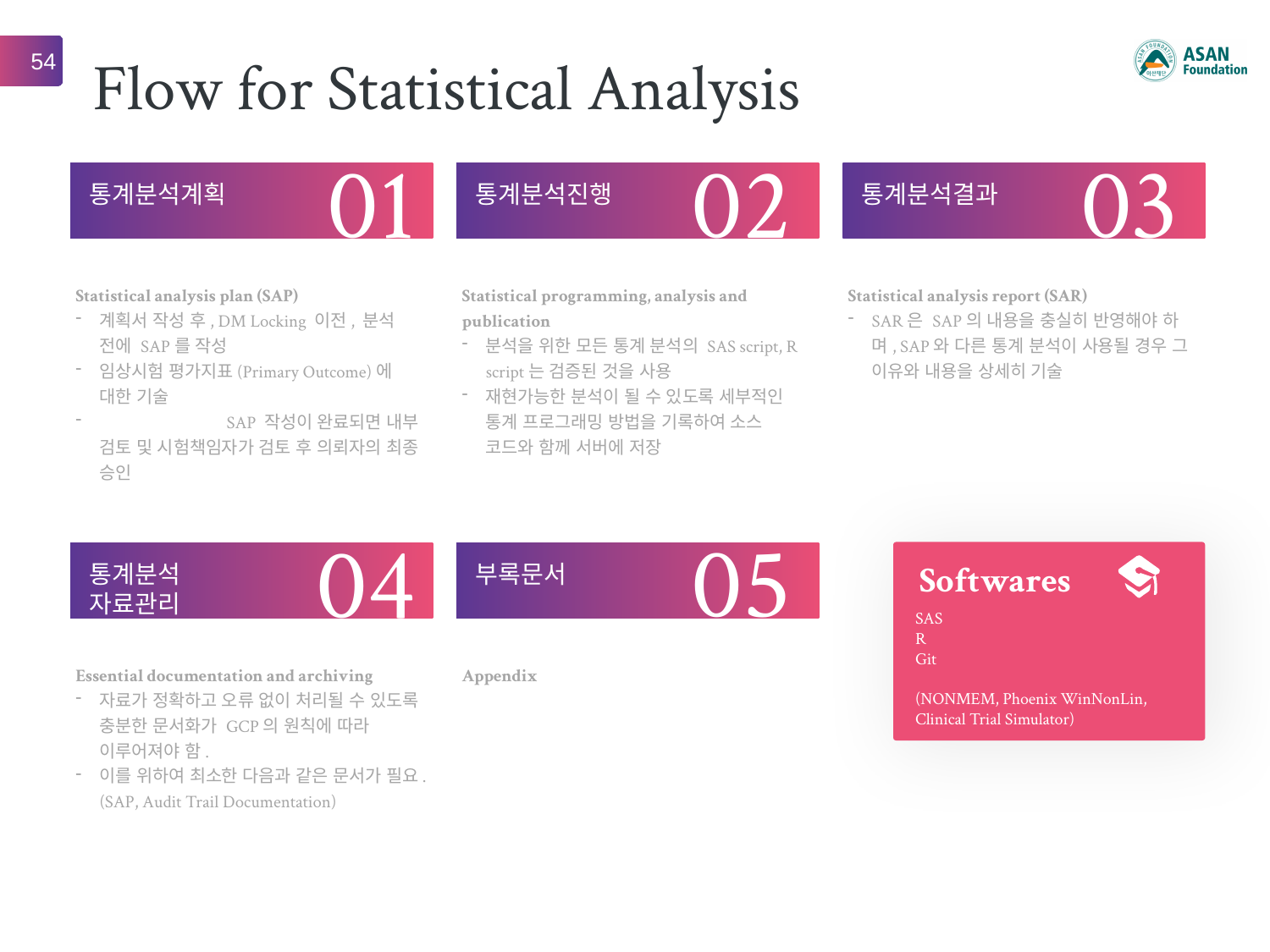

54
# Flow for Statistical Analysis
02
03
01

통계분석계획
통계분석진행
통계분석결과
Statistical analysis plan (SAP)
계획서 작성 후, DM Locking 이전, 분석 전에 SAP를 작성
임상시험 평가지표(Primary Outcome)에 대한 기술
	SAP 작성이 완료되면 내부 검토 및 시험책임자가 검토 후 의뢰자의 최종 승인
Statistical programming, analysis and publication
분석을 위한 모든 통계 분석의 SAS script, R script는 검증된 것을 사용
재현가능한 분석이 될 수 있도록 세부적인 통계 프로그래밍 방법을 기록하여 소스 코드와 함께 서버에 저장

Statistical analysis report (SAR)
SAR은 SAP의 내용을 충실히 반영해야 하며, SAP와 다른 통계 분석이 사용될 경우 그 이유와 내용을 상세히 기술
05
04

Softwares

통계분석 자료관리
부록문서
SAS
R
Git
(NONMEM, Phoenix WinNonLin,
Clinical Trial Simulator)
Essential documentation and archiving
자료가 정확하고 오류 없이 처리될 수 있도록 충분한 문서화가 GCP의 원칙에 따라 이루어져야 함.
이를 위하여 최소한 다음과 같은 문서가 필요. (SAP, Audit Trail Documentation)
Appendix